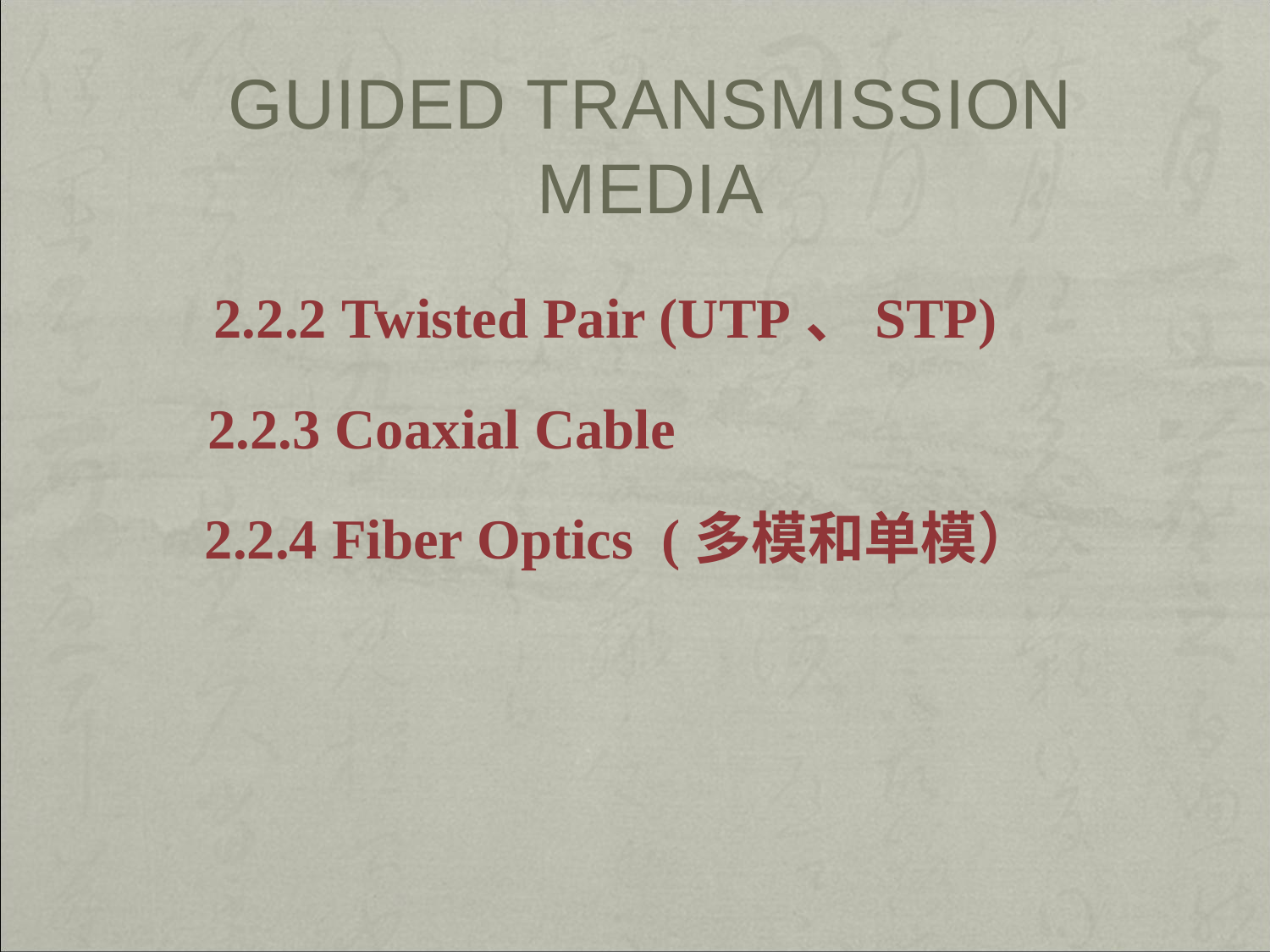

# Guided Transmission Media
2.2.2 Twisted Pair (UTP、STP)
2.2.3 Coaxial Cable
2.2.4 Fiber Optics  (多模和单模）